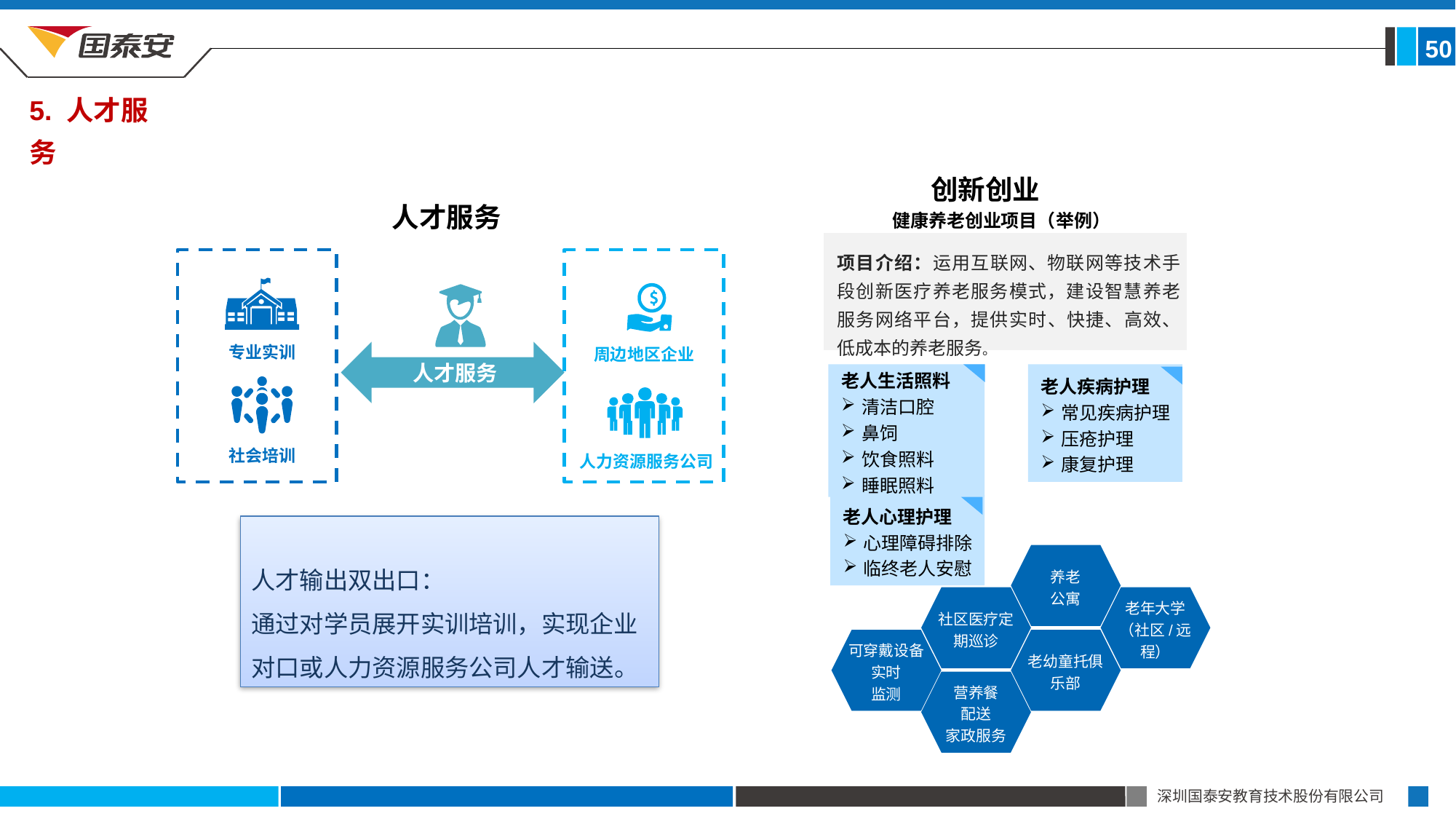

50
5. 人才服务
创新创业
人才服务
健康养老创业项目（举例）

项目介绍：运用互联网、物联网等技术手段创新医疗养老服务模式，建设智慧养老服务网络平台，提供实时、快捷、高效、低成本的养老服务。

老人生活照料
清洁口腔
鼻饲
饮食照料
睡眠照料
老人疾病护理
常见疾病护理
压疮护理
康复护理

老人心理护理
心理障碍排除
临终老人安慰

养老
公寓
老幼童托俱乐部
老年大学（社区/远程）
社区医疗定期巡诊
营养餐
配送
家政服务
可穿戴设备实时
监测

周边地区企业

人才服务
专业实训

社会培训
人力资源服务公司

人才输出双出口：
通过对学员展开实训培训，实现企业
对口或人力资源服务公司人才输送。